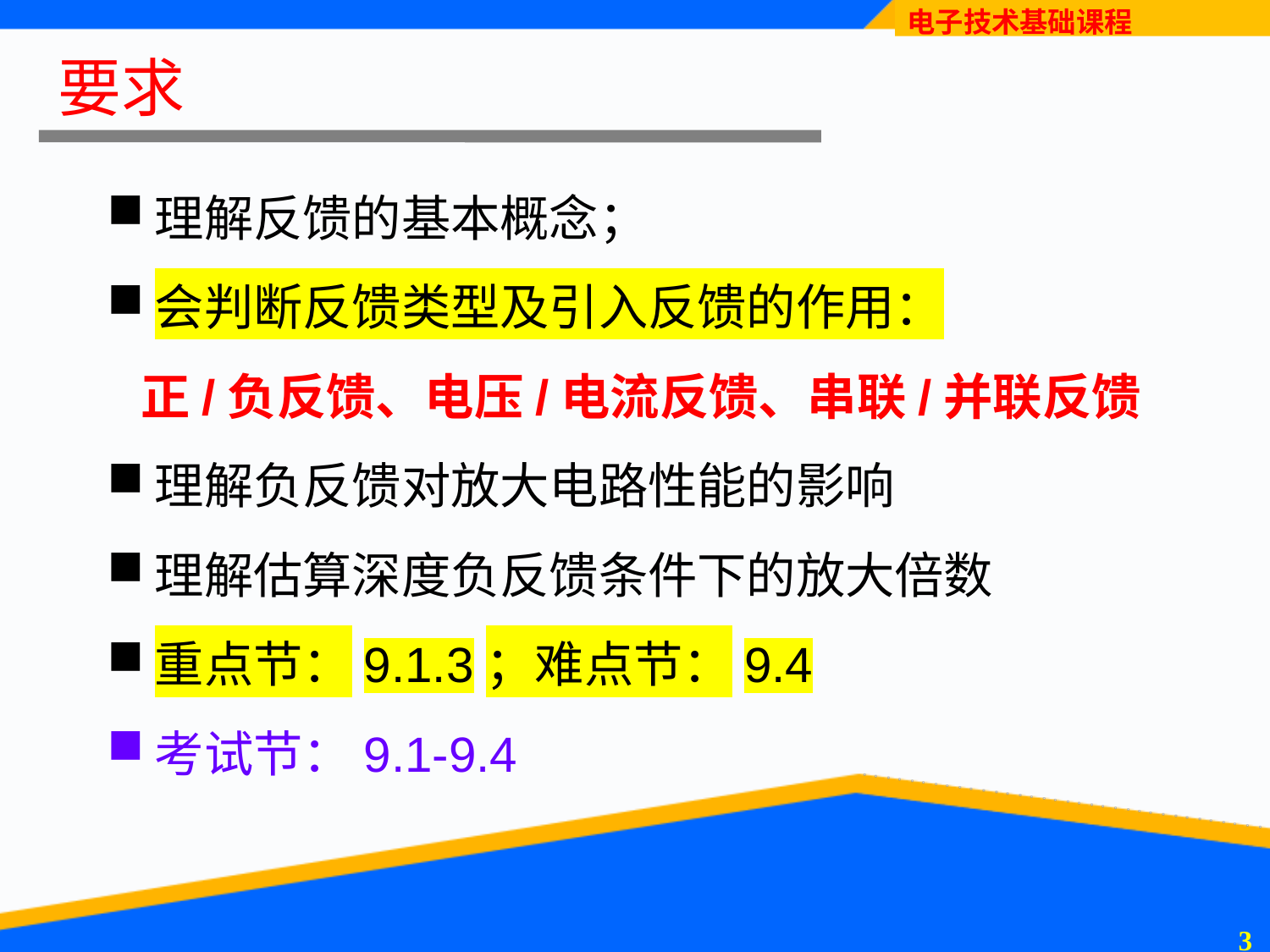

# 要求
理解反馈的基本概念；
会判断反馈类型及引入反馈的作用：
  正/负反馈、电压/电流反馈、串联/并联反馈
理解负反馈对放大电路性能的影响
理解估算深度负反馈条件下的放大倍数
重点节：9.1.3；难点节：9.4
考试节：9.1-9.4

3